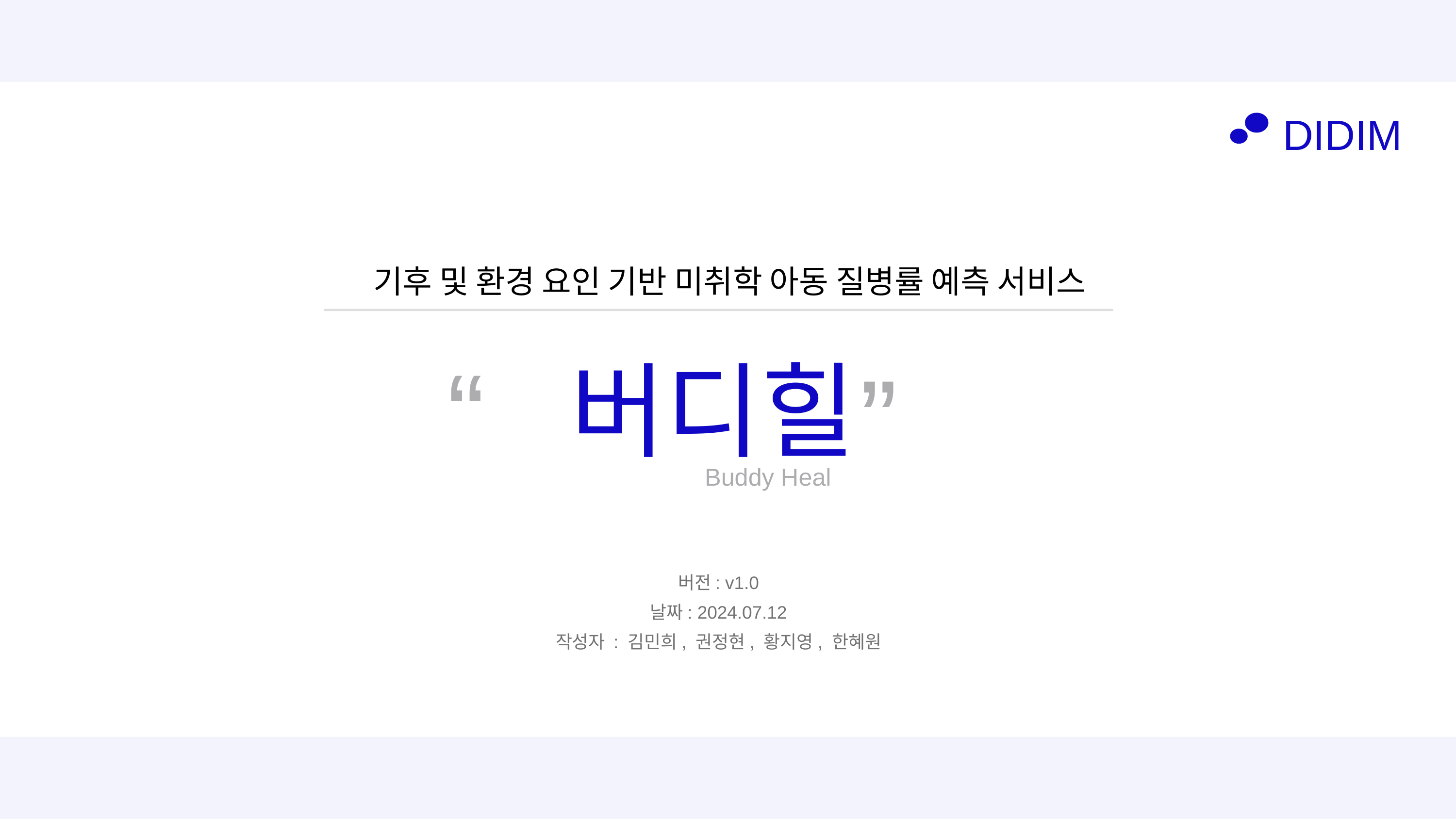

DIDIM

 기후 및 환경 요인 기반 미취학 아동 질병률 예측 서비스

“
”
버디힐
Buddy Heal

버전: v1.0
날짜: 2024.07.12
작성자 : 김민희, 권정현, 황지영, 한혜원